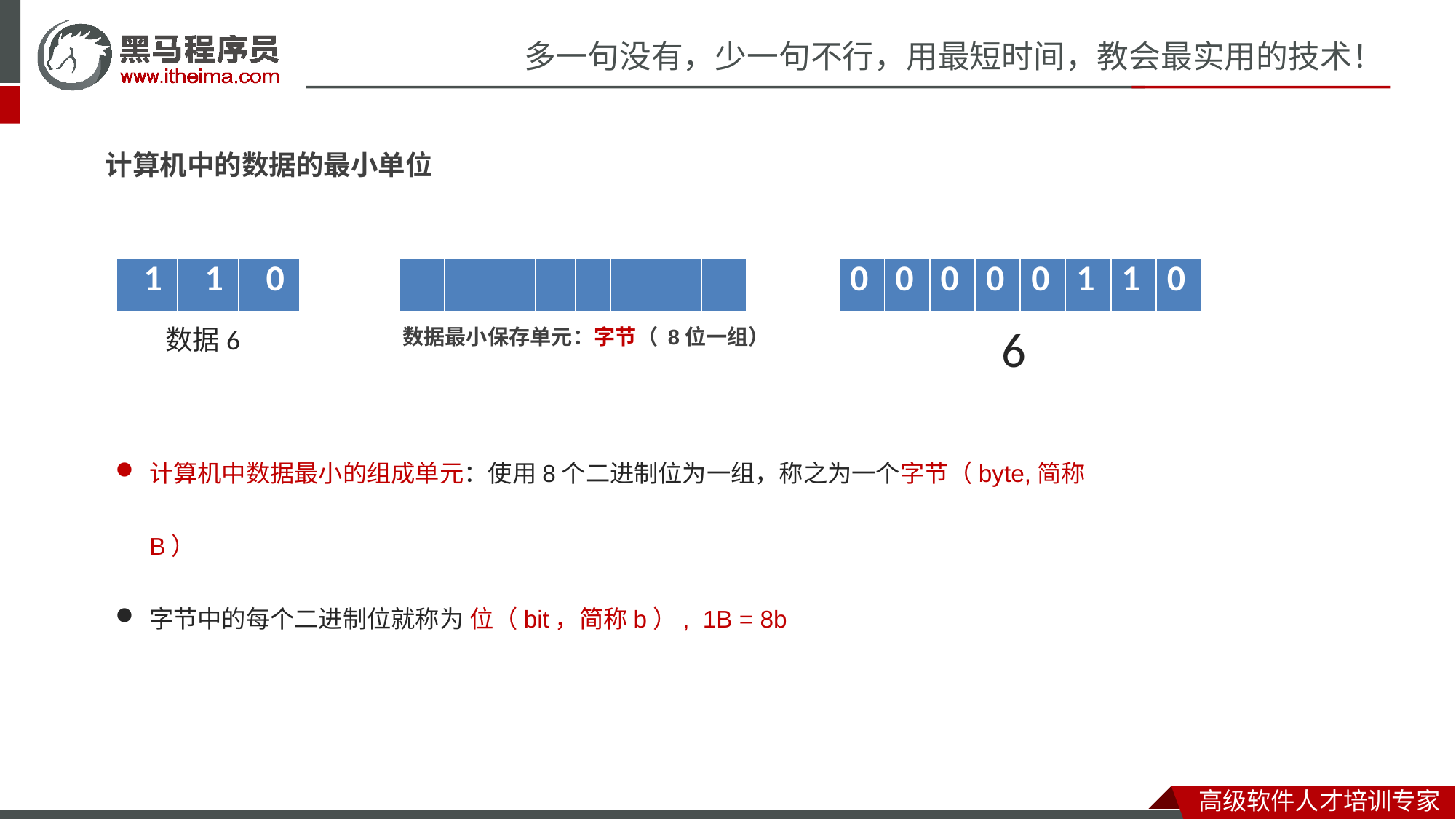

计算机中的数据的最小单位
| 1 | 1 | 0 |
| --- | --- | --- |
|  |  |  |  |  |  |  |  |
| --- | --- | --- | --- | --- | --- | --- | --- |
| 0 | 0 | 0 | 0 | 0 | 1 | 1 | 0 |
| --- | --- | --- | --- | --- | --- | --- | --- |
6
数据6
数据最小保存单元：字节（ 8位一组）
计算机中数据最小的组成单元：使用8个二进制位为一组，称之为一个字节（byte,简称B）
字节中的每个二进制位就称为 位（bit，简称b）,  1B = 8b